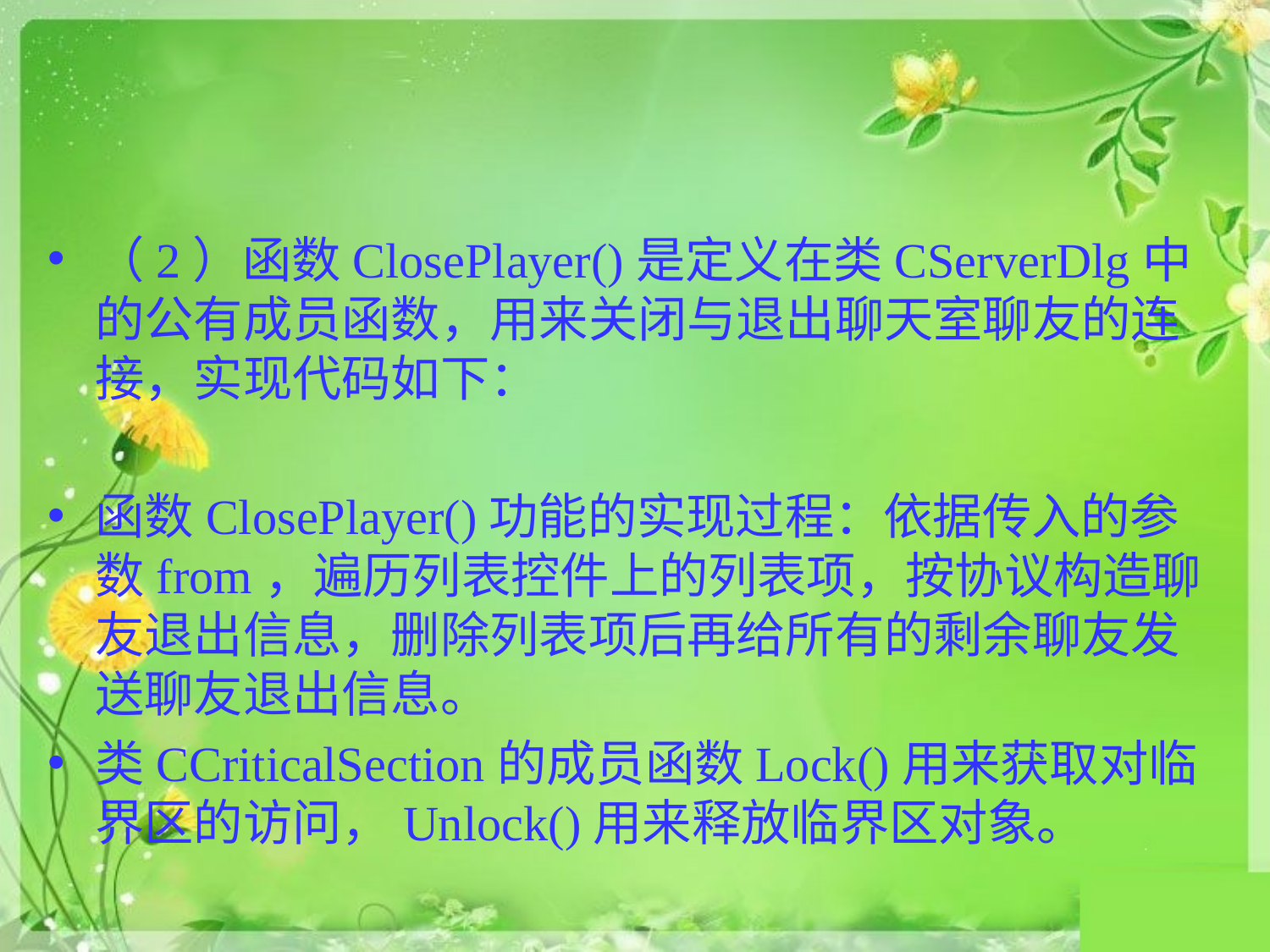

#
（2）函数ClosePlayer()是定义在类CServerDlg中的公有成员函数，用来关闭与退出聊天室聊友的连接，实现代码如下：

函数ClosePlayer()功能的实现过程：依据传入的参数from，遍历列表控件上的列表项，按协议构造聊友退出信息，删除列表项后再给所有的剩余聊友发送聊友退出信息。
类CCriticalSection的成员函数Lock()用来获取对临界区的访问，Unlock()用来释放临界区对象。